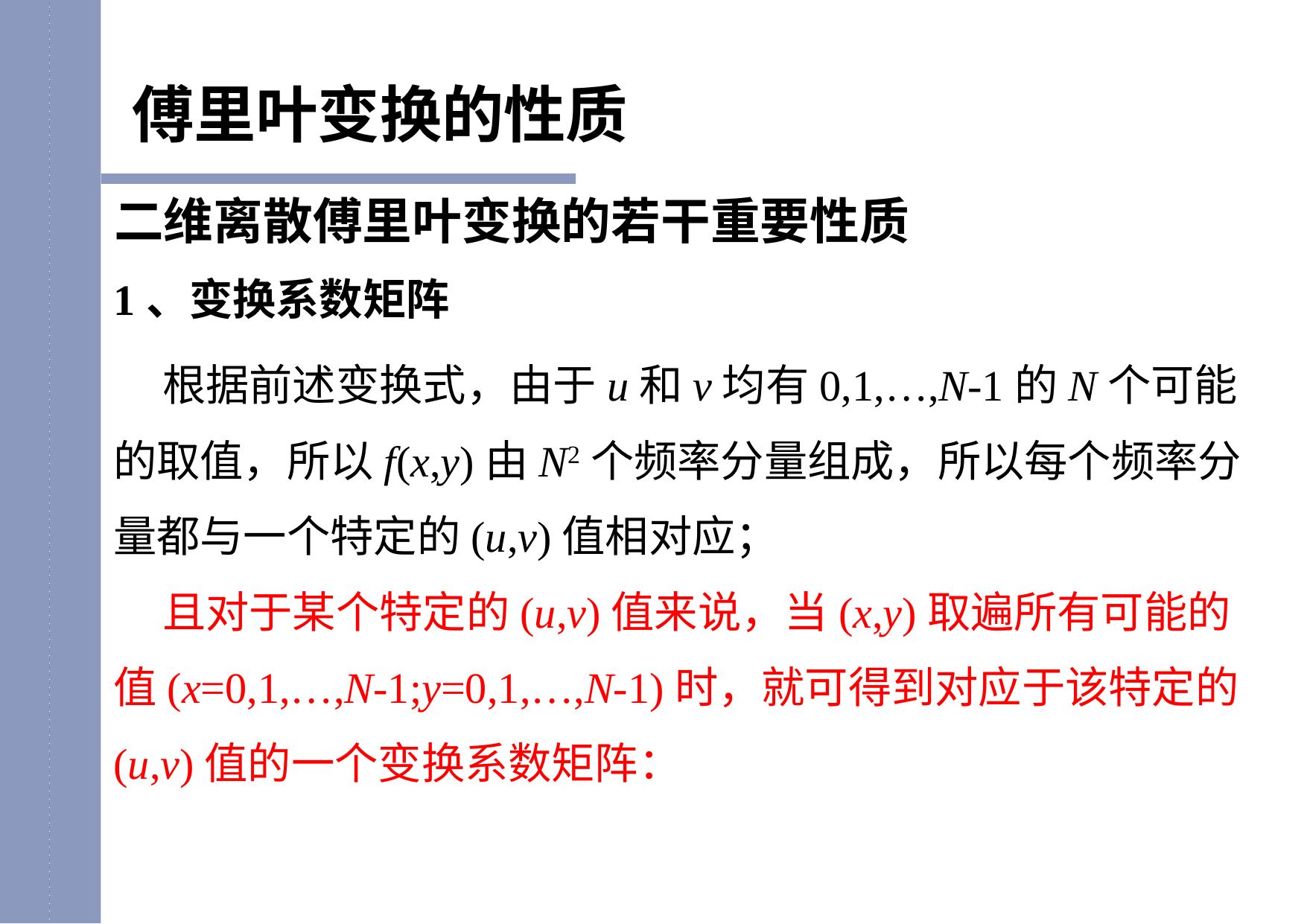

傅里叶变换的性质
二维离散傅里叶变换的若干重要性质
1、变换系数矩阵
    根据前述变换式，由于u和v均有0,1,…,N-1的N个可能的取值，所以f(x,y)由N2个频率分量组成，所以每个频率分量都与一个特定的(u,v)值相对应；
    且对于某个特定的(u,v)值来说，当(x,y)取遍所有可能的值(x=0,1,…,N-1;y=0,1,…,N-1)时，就可得到对应于该特定的(u,v)值的一个变换系数矩阵：